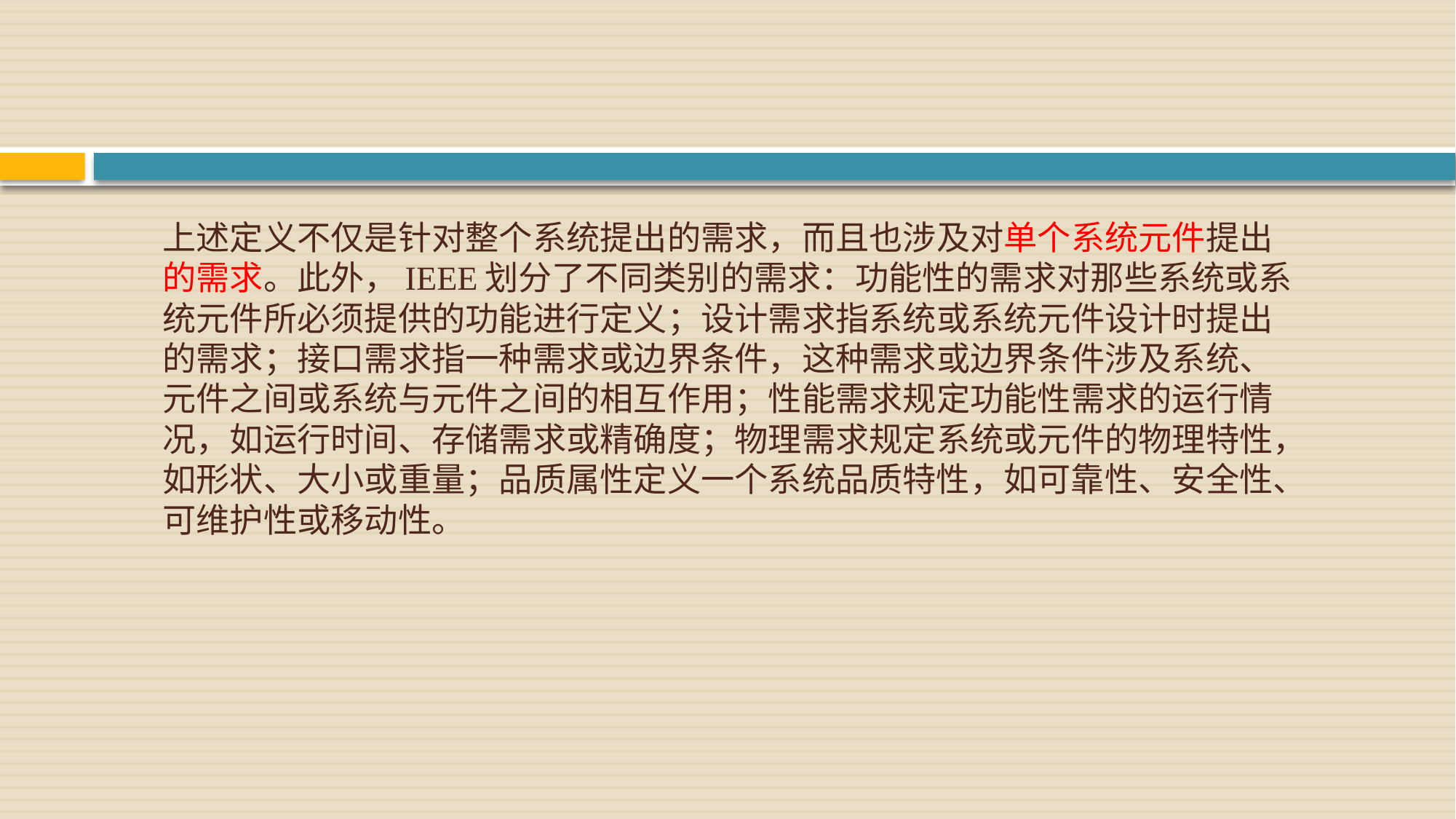

# 上述定义不仅是针对整个系统提出的需求，而且也涉及对单个系统元件提出的需求。此外，IEEE划分了不同类别的需求：功能性的需求对那些系统或系统元件所必须提供的功能进行定义；设计需求指系统或系统元件设计时提出的需求；接口需求指一种需求或边界条件，这种需求或边界条件涉及系统、元件之间或系统与元件之间的相互作用；性能需求规定功能性需求的运行情况，如运行时间、存储需求或精确度；物理需求规定系统或元件的物理特性，如形状、大小或重量；品质属性定义一个系统品质特性，如可靠性、安全性、可维护性或移动性。